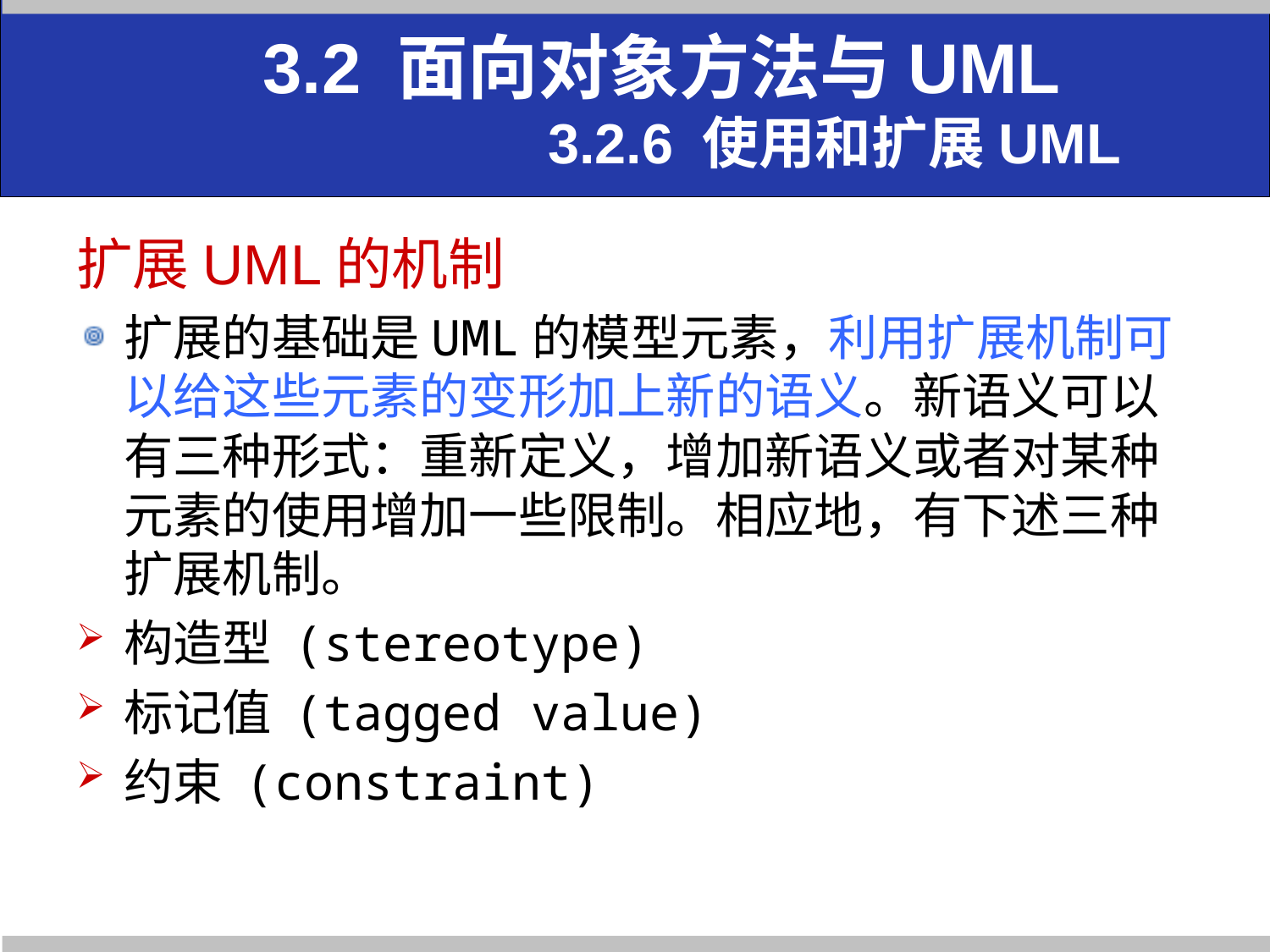

3.2 面向对象方法与UML
                 3.2.6 使用和扩展UML
扩展UML的机制
扩展的基础是UML的模型元素，利用扩展机制可以给这些元素的变形加上新的语义。新语义可以有三种形式：重新定义，增加新语义或者对某种元素的使用增加一些限制。相应地，有下述三种扩展机制。
构造型 (stereotype)
标记值 (tagged value)
约束 (constraint)

374